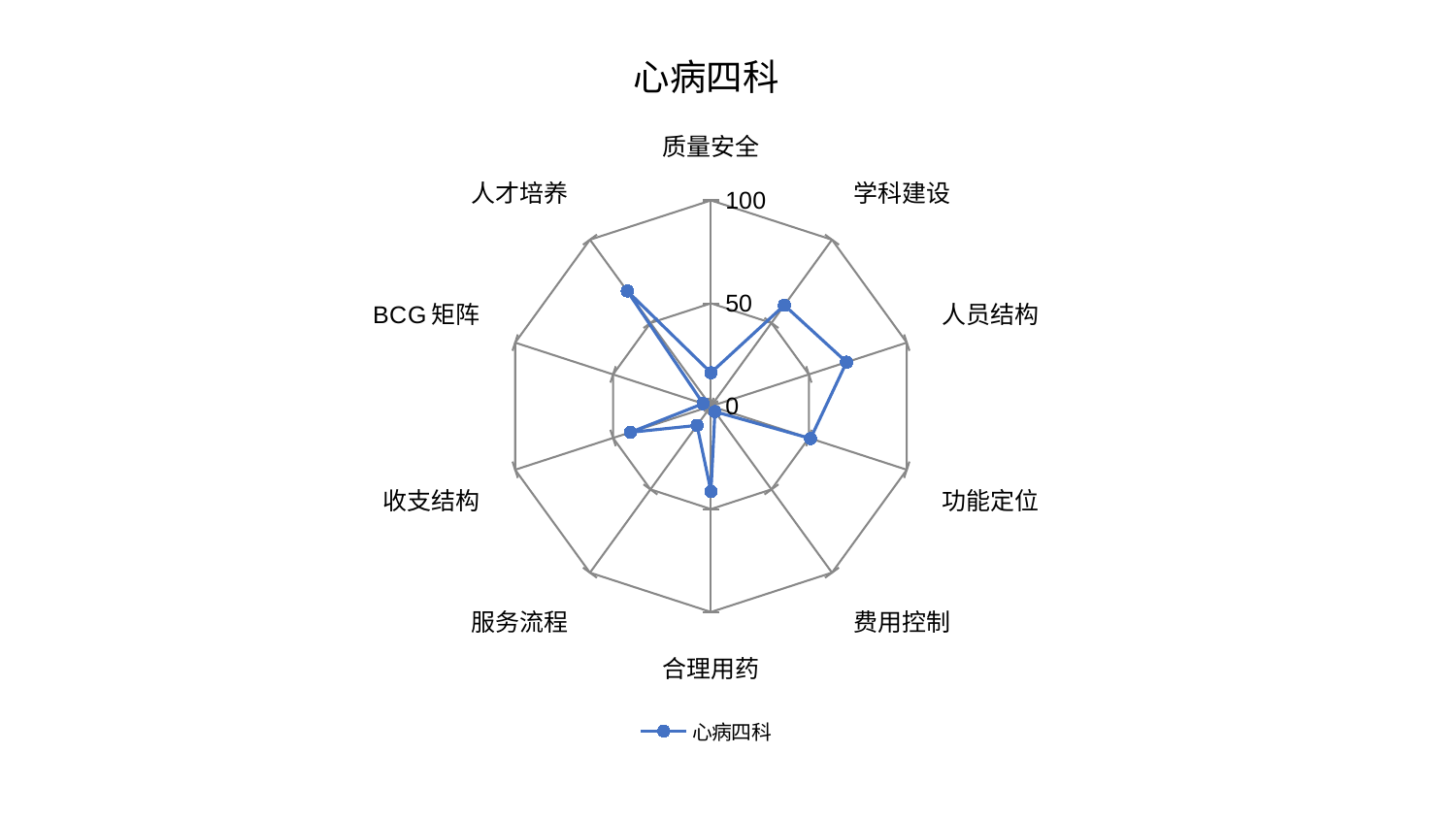

### Chart: 心病四科

| Category | 心病四科 |
|---|---|
| 质量安全 | 16.284814317362446 |
| 学科建设 | 60.6456536683763 |
| 人员结构 | 69.23720780854573 |
| 功能定位 | 50.87449314751419 |
| 费用控制 | 3.276187088177812 |
| 合理用药 | 41.424465296707965 |
| 服务流程 | 11.535188116094977 |
| 收支结构 | 41.10037053160936 |
| BCG矩阵 | 4.025301349705717 |
| 人才培养 | 69.20366859710943 |
143